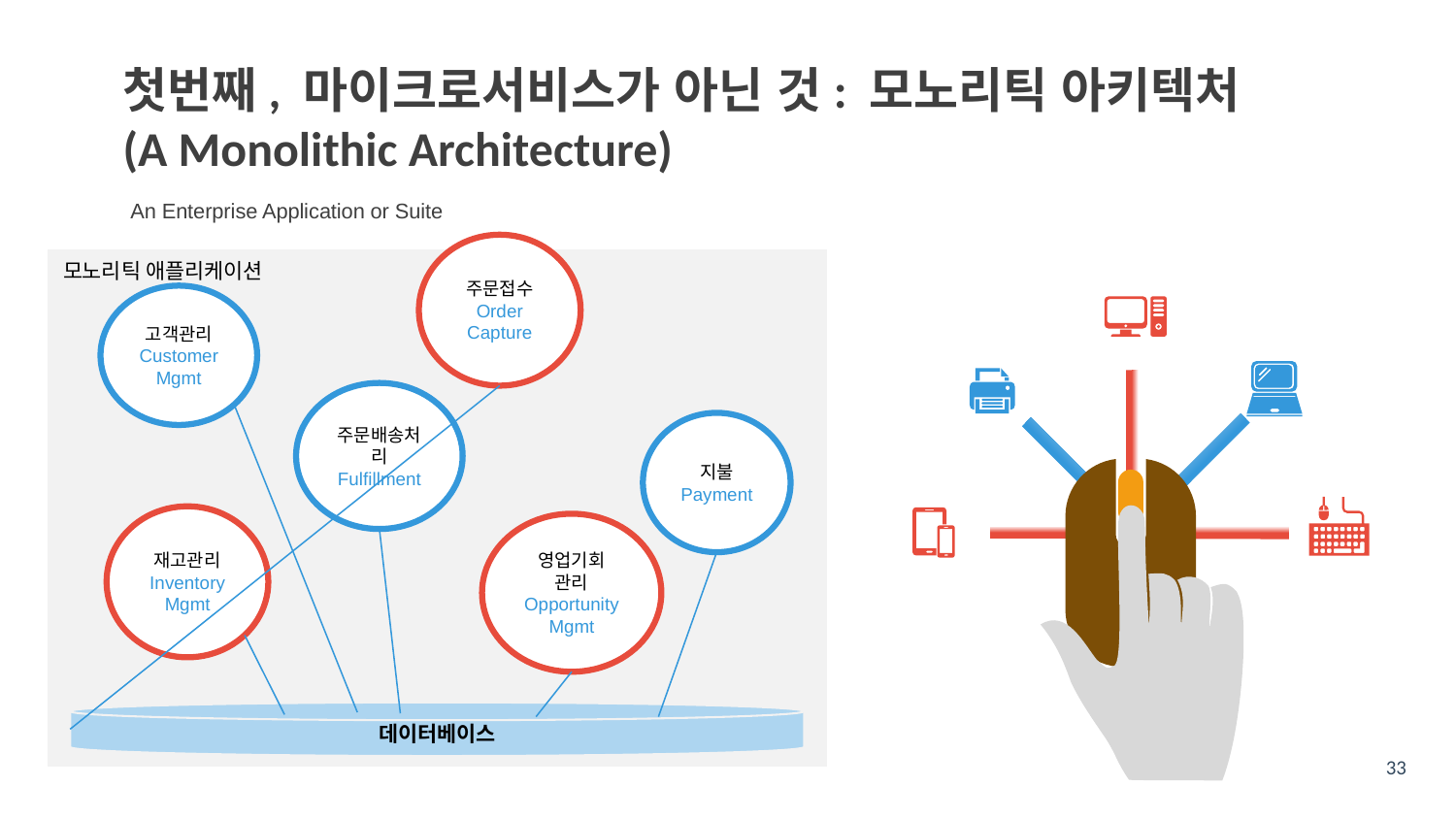

# 첫번째, 마이크로서비스가 아닌 것: 모노리틱 아키텍처 (A Monolithic Architecture)

An Enterprise Application or Suite
주문접수
Order
Capture
모노리틱 애플리케이션
고객관리
Customer
Mgmt

주문배송처리
Fulfillment

지불
Payment

재고관리
Inventory
Mgmt

영업기회
관리
Opportunity
Mgmt
데이터베이스